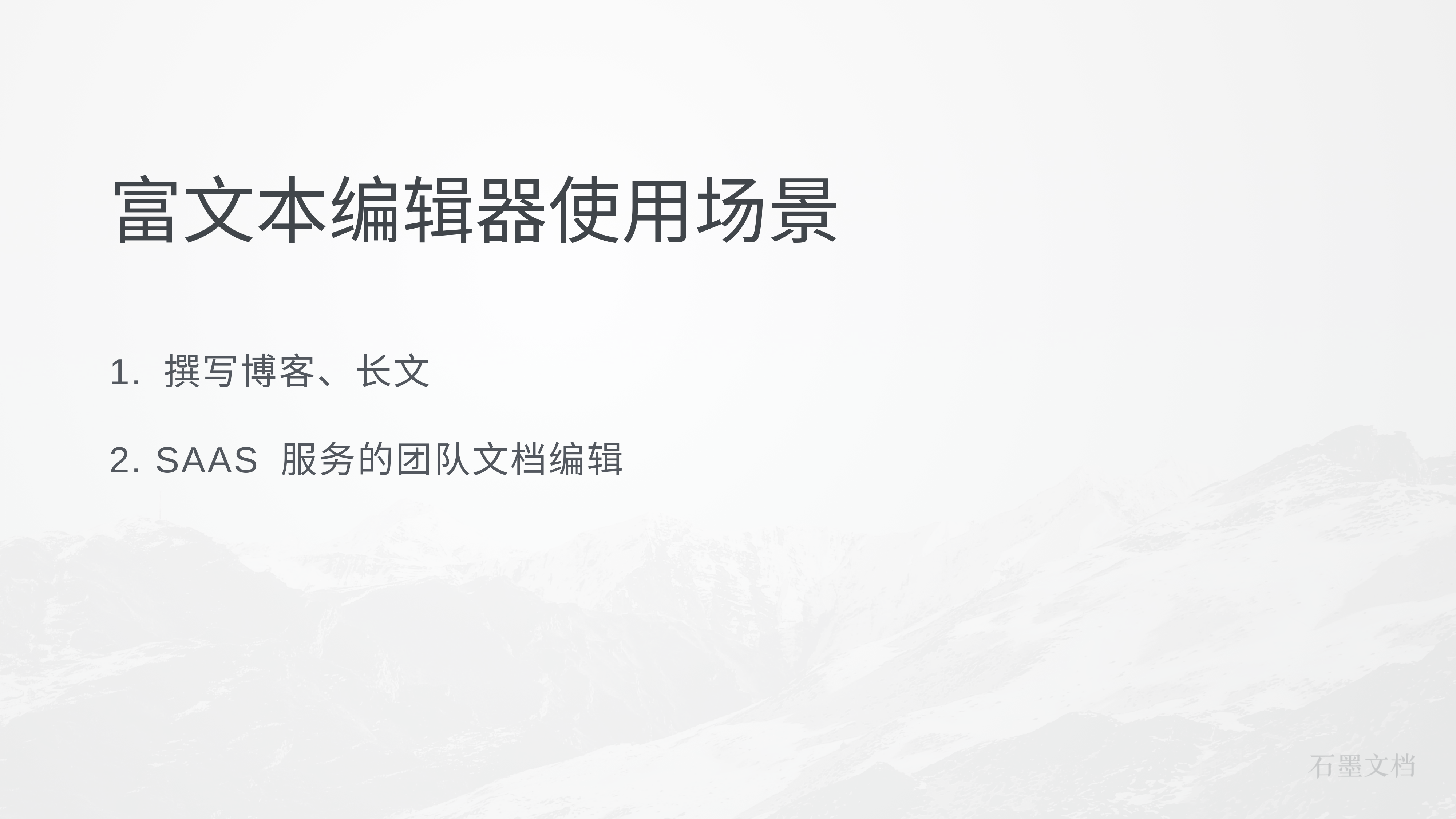

# 富文本编辑器使用场景
1. 撰写博客、长文
2. SAAS 服务的团队文档编辑